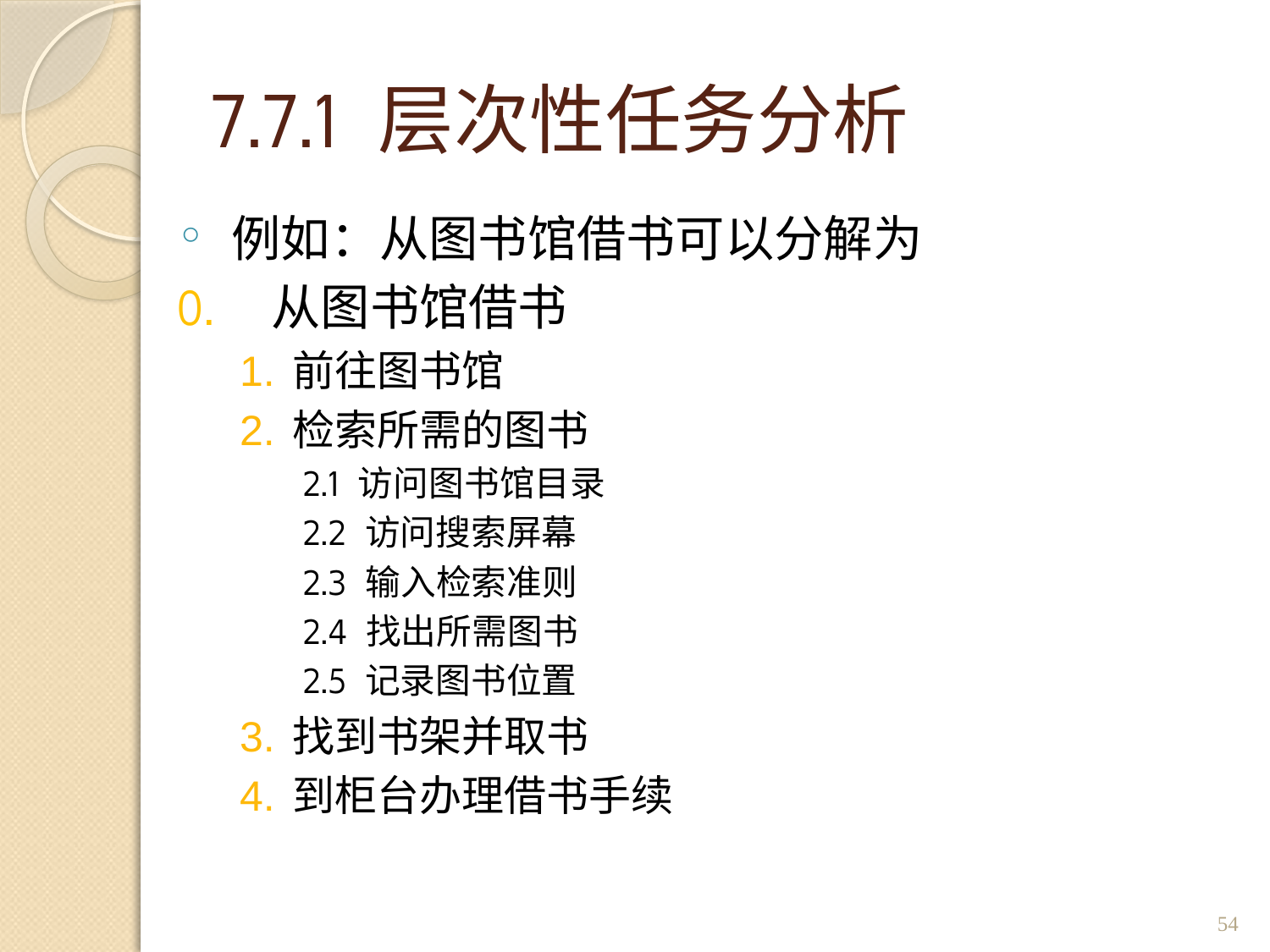

# 7.7.1 层次性任务分析
例如：从图书馆借书可以分解为
0.   从图书馆借书
前往图书馆
检索所需的图书
2.1 访问图书馆目录
2.2 访问搜索屏幕
2.3 输入检索准则
2.4 找出所需图书
2.5 记录图书位置
找到书架并取书
到柜台办理借书手续
54